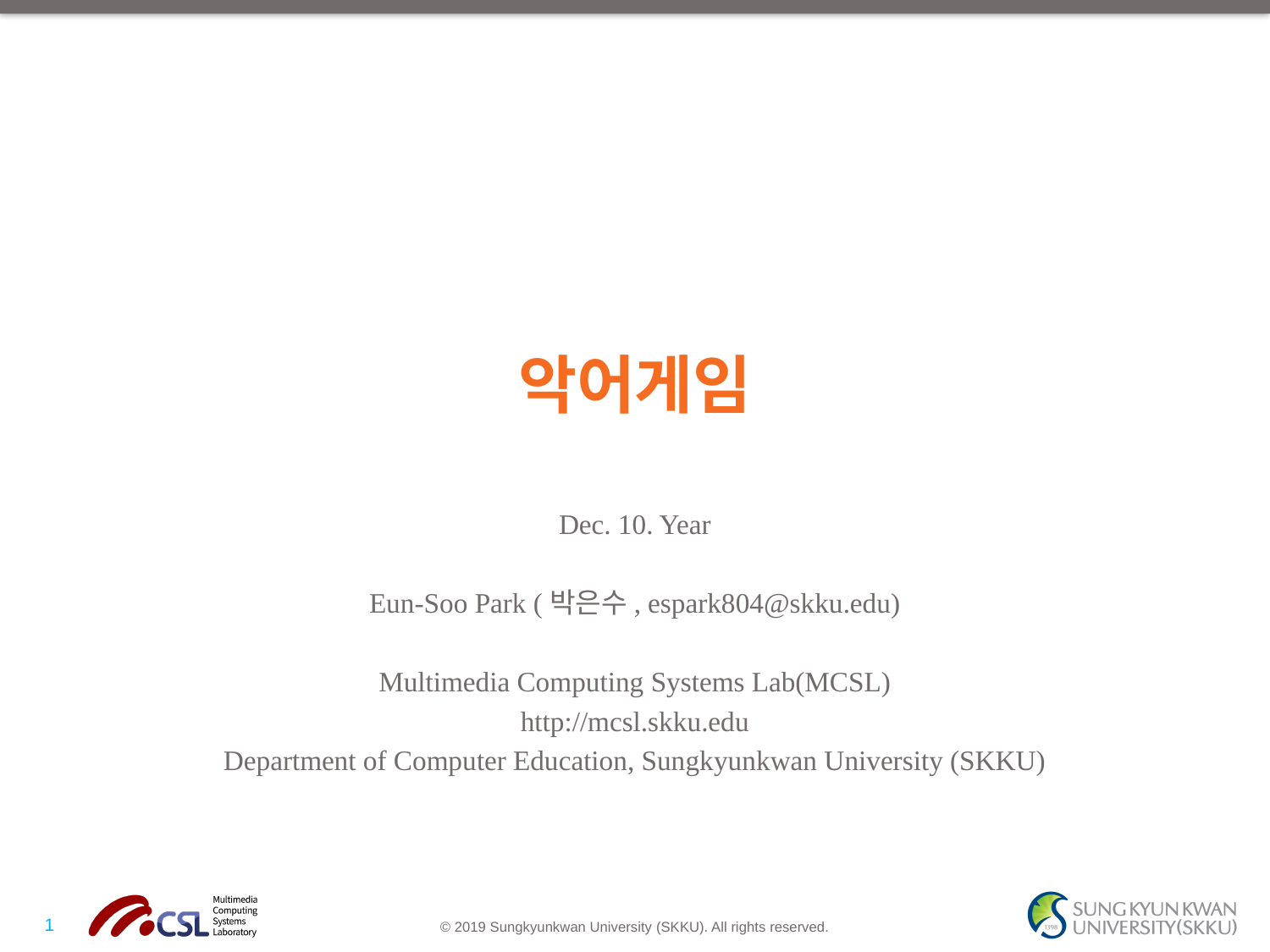

# 악어게임
Dec. 10. Year

Eun-Soo Park (박은수, espark804@skku.edu)

Multimedia Computing Systems Lab(MCSL)
http://mcsl.skku.edu
Department of Computer Education, Sungkyunkwan University (SKKU)